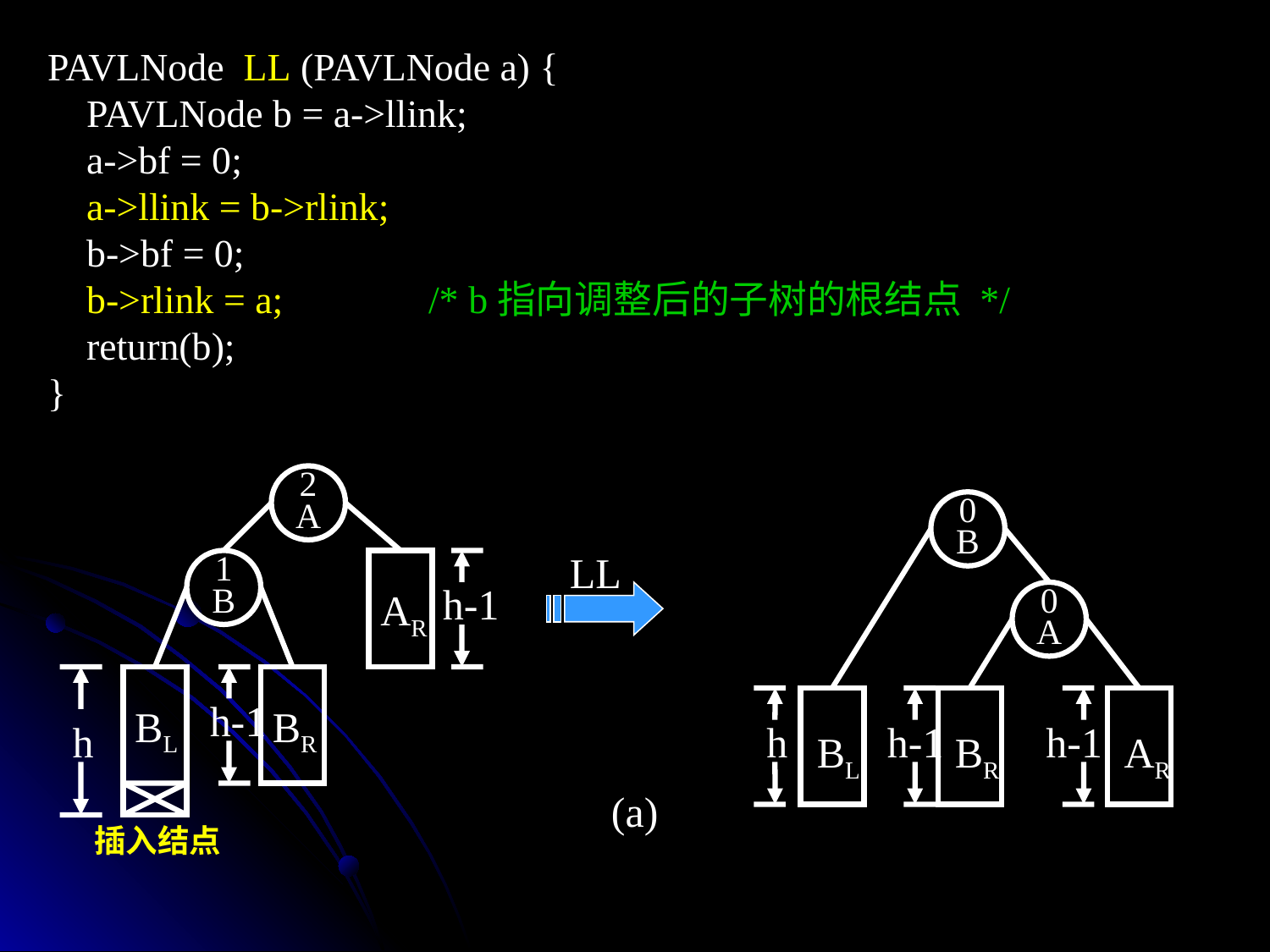

PAVLNode  LL (PAVLNode a) {
    PAVLNode b = a->llink;
    a->bf = 0;
    a->llink = b->rlink;
    b->bf = 0;
    b->rlink = a;		/* b指向调整后的子树的根结点 */
    return(b);
}
2
A
1
B

AR

h-1

h

BL

h-1

BR
插入结点
0
B
0
A

BL

BR

AR
LL

h

h-1

h-1

(a)